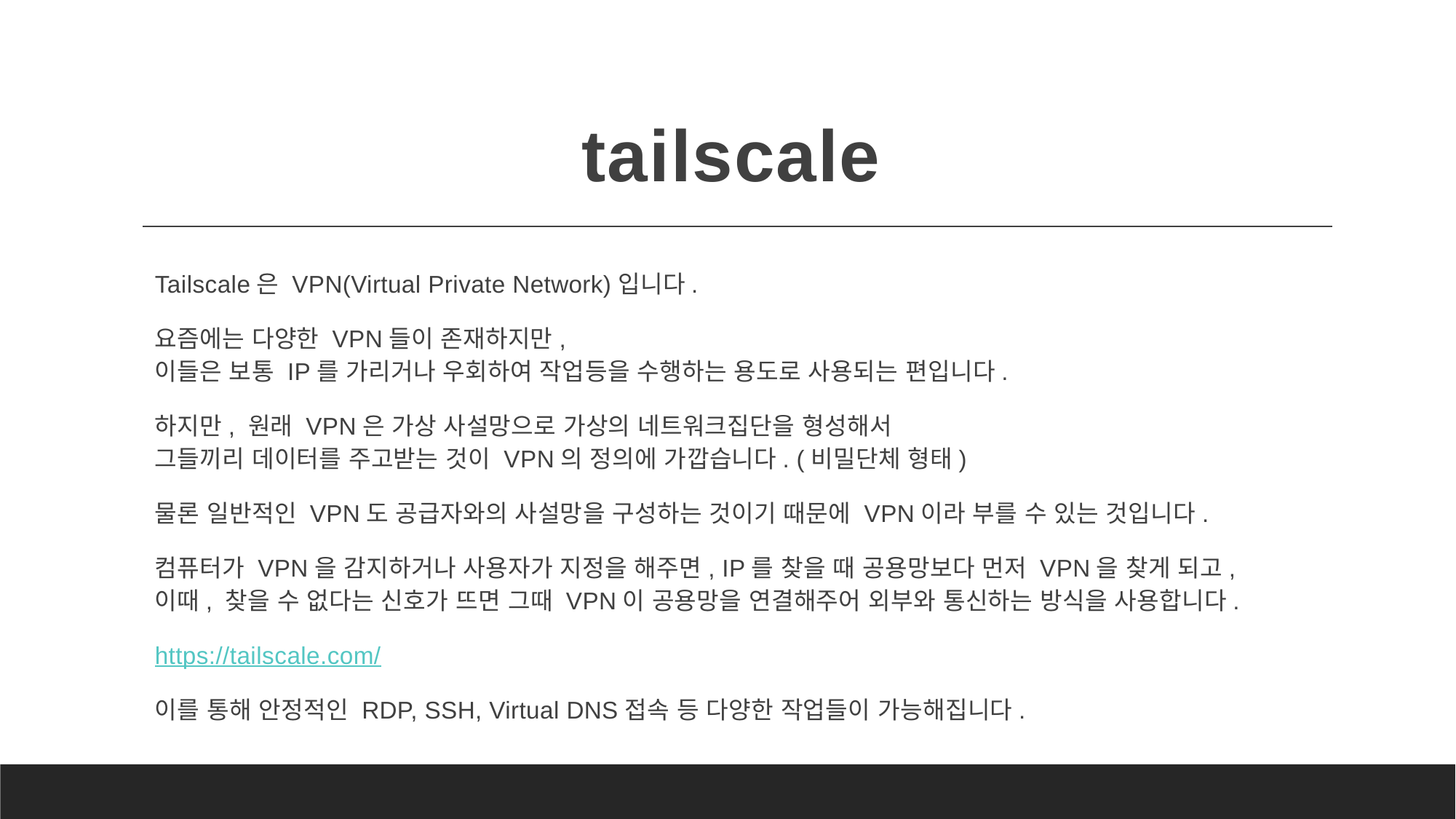

# tailscale
Tailscale은 VPN(Virtual Private Network)입니다.
요즘에는 다양한 VPN들이 존재하지만,
이들은 보통 IP를 가리거나 우회하여 작업등을 수행하는 용도로 사용되는 편입니다.
하지만, 원래 VPN은 가상 사설망으로 가상의 네트워크집단을 형성해서
그들끼리 데이터를 주고받는 것이 VPN의 정의에 가깝습니다. (비밀단체 형태)
물론 일반적인 VPN도 공급자와의 사설망을 구성하는 것이기 때문에 VPN이라 부를 수 있는 것입니다.
컴퓨터가 VPN을 감지하거나 사용자가 지정을 해주면, IP를 찾을 때 공용망보다 먼저 VPN을 찾게 되고,
이때, 찾을 수 없다는 신호가 뜨면 그때 VPN이 공용망을 연결해주어 외부와 통신하는 방식을 사용합니다.
https://tailscale.com/
이를 통해 안정적인 RDP, SSH, Virtual DNS접속 등 다양한 작업들이 가능해집니다.